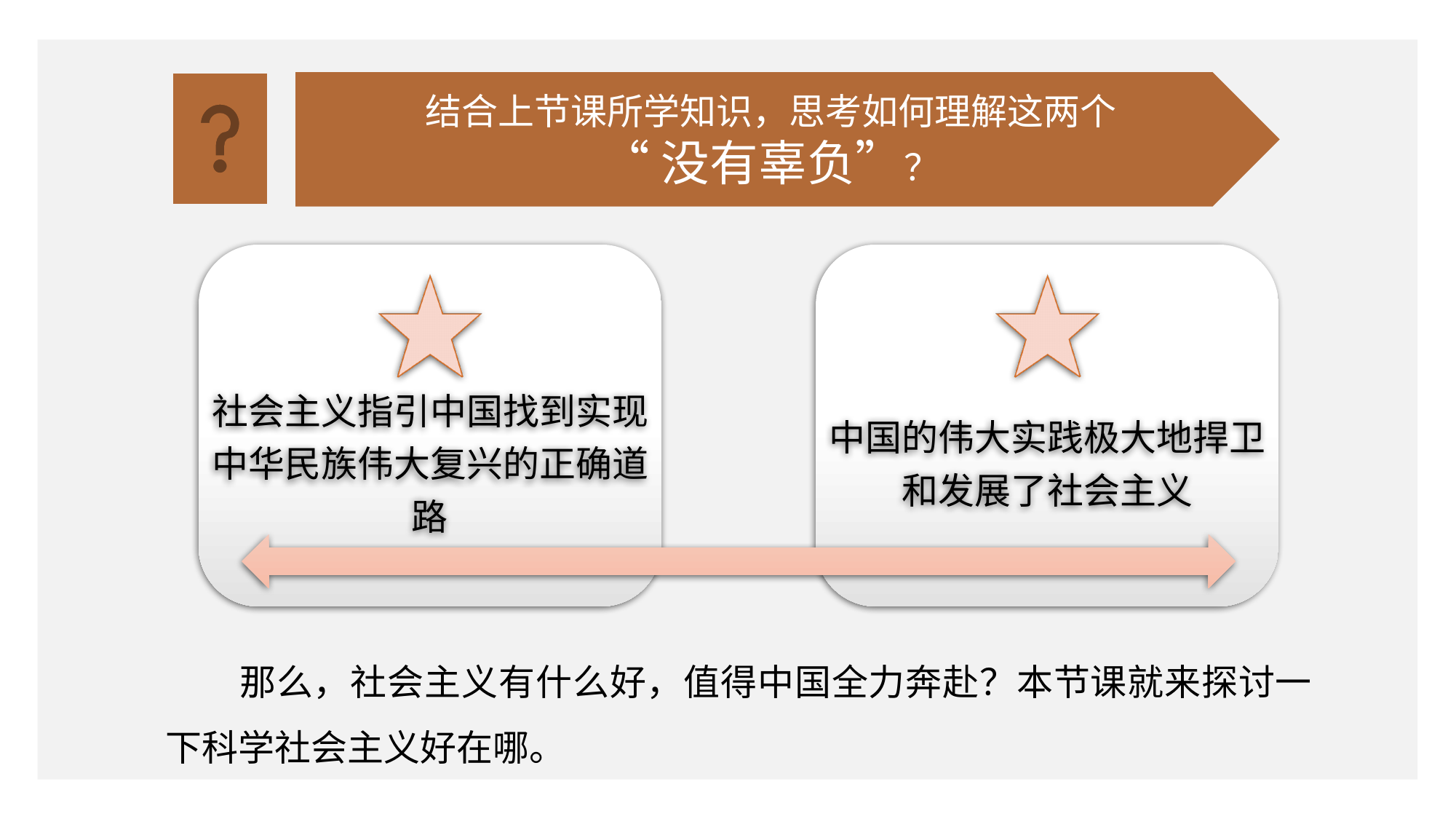

结合上节课所学知识，思考如何理解这两个
“没有辜负”？

社会主义指引中国找到实现中华民族伟大复兴的正确道路
中国的伟大实践极大地捍卫和发展了社会主义
那么，社会主义有什么好，值得中国全力奔赴？本节课就来探讨一下科学社会主义好在哪。